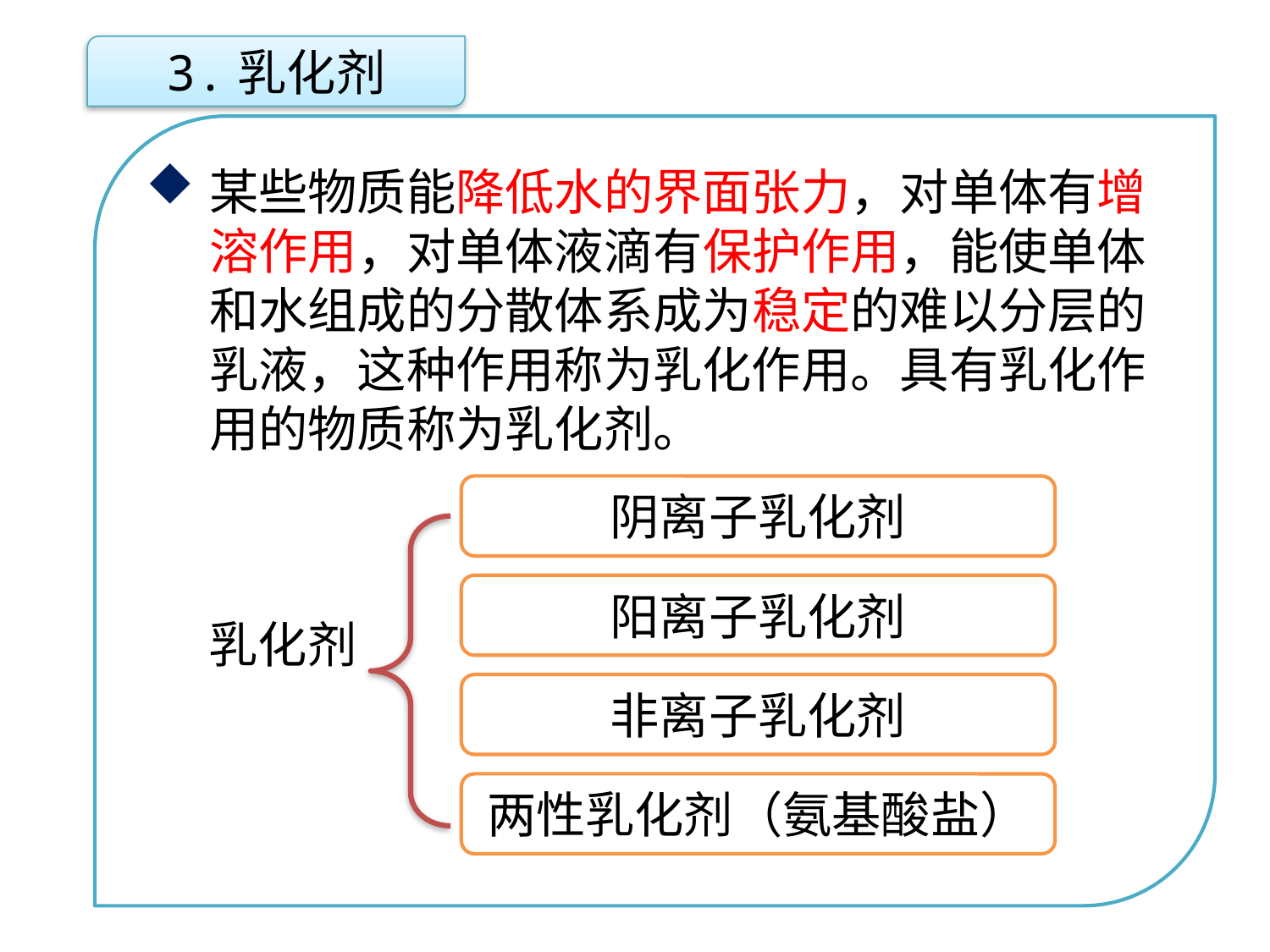

3.乳化剂
某些物质能降低水的界面张力，对单体有增溶作用，对单体液滴有保护作用，能使单体和水组成的分散体系成为稳定的难以分层的乳液，这种作用称为乳化作用。具有乳化作用的物质称为乳化剂。
点击添加文本
点击添加文本
阴离子乳化剂

阳离子乳化剂
点击添加文本
乳化剂
非离子乳化剂
点击添加文本
两性乳化剂（氨基酸盐）